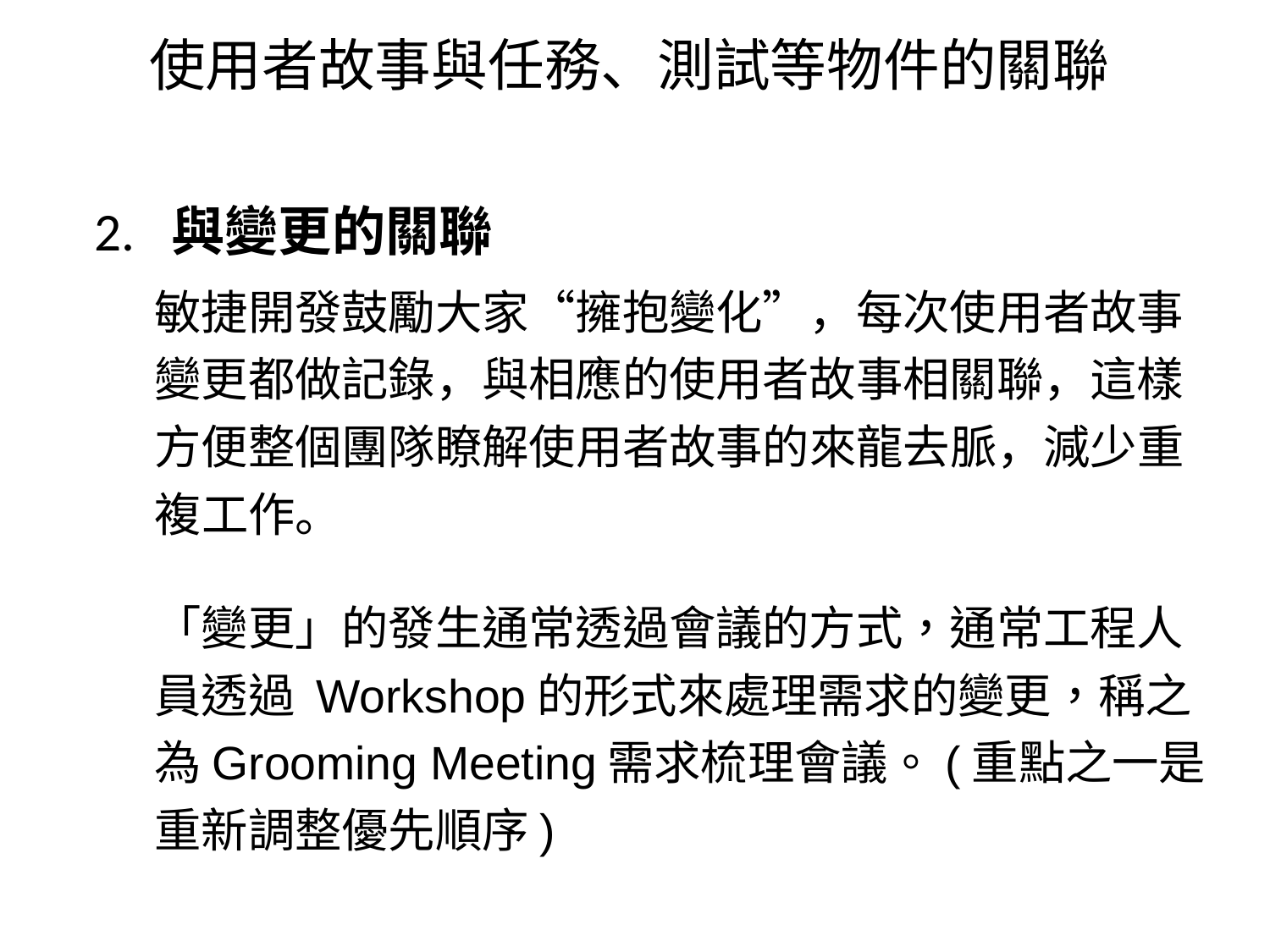

# 使用者故事與任務、測試等物件的關聯
2.  與變更的關聯
敏捷開發鼓勵大家“擁抱變化”，每次使用者故事變更都做記錄，與相應的使用者故事相關聯，這樣方便整個團隊瞭解使用者故事的來龍去脈，減少重複工作。

「變更」的發生通常透過會議的方式，通常工程人員透過 Workshop的形式來處理需求的變更，稱之為Grooming Meeting需求梳理會議。(重點之一是重新調整優先順序)